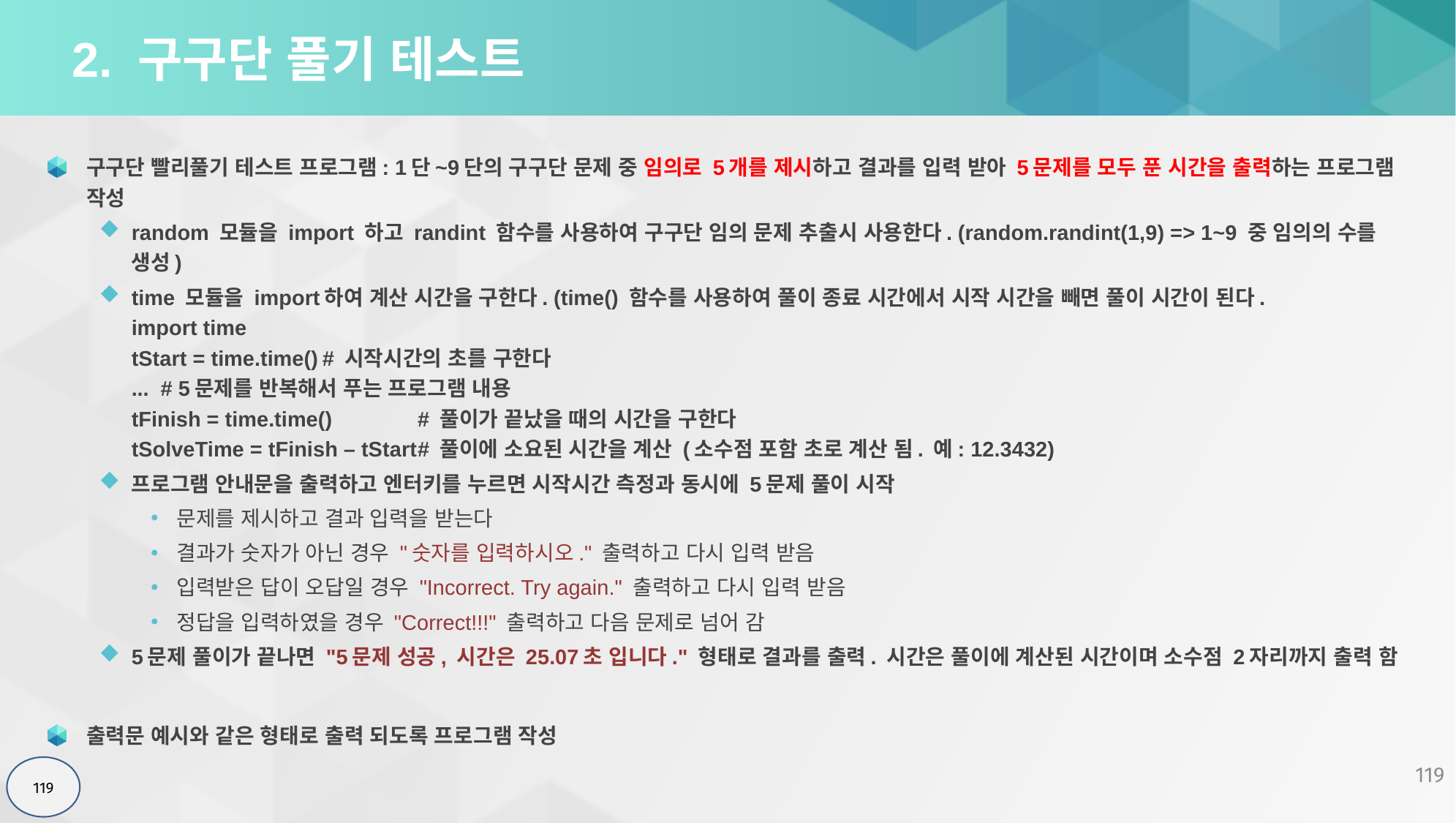

# 2. 구구단 풀기 테스트
구구단 빨리풀기 테스트 프로그램: 1단~9단의 구구단 문제 중 임의로 5개를 제시하고 결과를 입력 받아 5문제를 모두 푼 시간을 출력하는 프로그램 작성
random 모듈을 import 하고 randint 함수를 사용하여 구구단 임의 문제 추출시 사용한다. (random.randint(1,9) => 1~9 중 임의의 수를 생성)
time 모듈을 import하여 계산 시간을 구한다. (time() 함수를 사용하여 풀이 종료 시간에서 시작 시간을 빼면 풀이 시간이 된다.
import time
tStart = time.time()	# 시작시간의 초를 구한다
...  # 5문제를 반복해서 푸는 프로그램 내용
tFinish = time.time()	# 풀이가 끝났을 때의 시간을 구한다
tSolveTime = tFinish – tStart	# 풀이에 소요된 시간을 계산 (소수점 포함 초로 계산 됨. 예: 12.3432)
프로그램 안내문을 출력하고 엔터키를 누르면 시작시간 측정과 동시에 5문제 풀이 시작
문제를 제시하고 결과 입력을 받는다
결과가 숫자가 아닌 경우 "숫자를 입력하시오." 출력하고 다시 입력 받음
입력받은 답이 오답일 경우 "Incorrect. Try again." 출력하고 다시 입력 받음
정답을 입력하였을 경우 "Correct!!!" 출력하고 다음 문제로 넘어 감
5문제 풀이가 끝나면 "5문제 성공, 시간은 25.07초 입니다." 형태로 결과를 출력. 시간은 풀이에 계산된 시간이며 소수점 2자리까지 출력 함

출력문 예시와 같은 형태로 출력 되도록 프로그램 작성
119